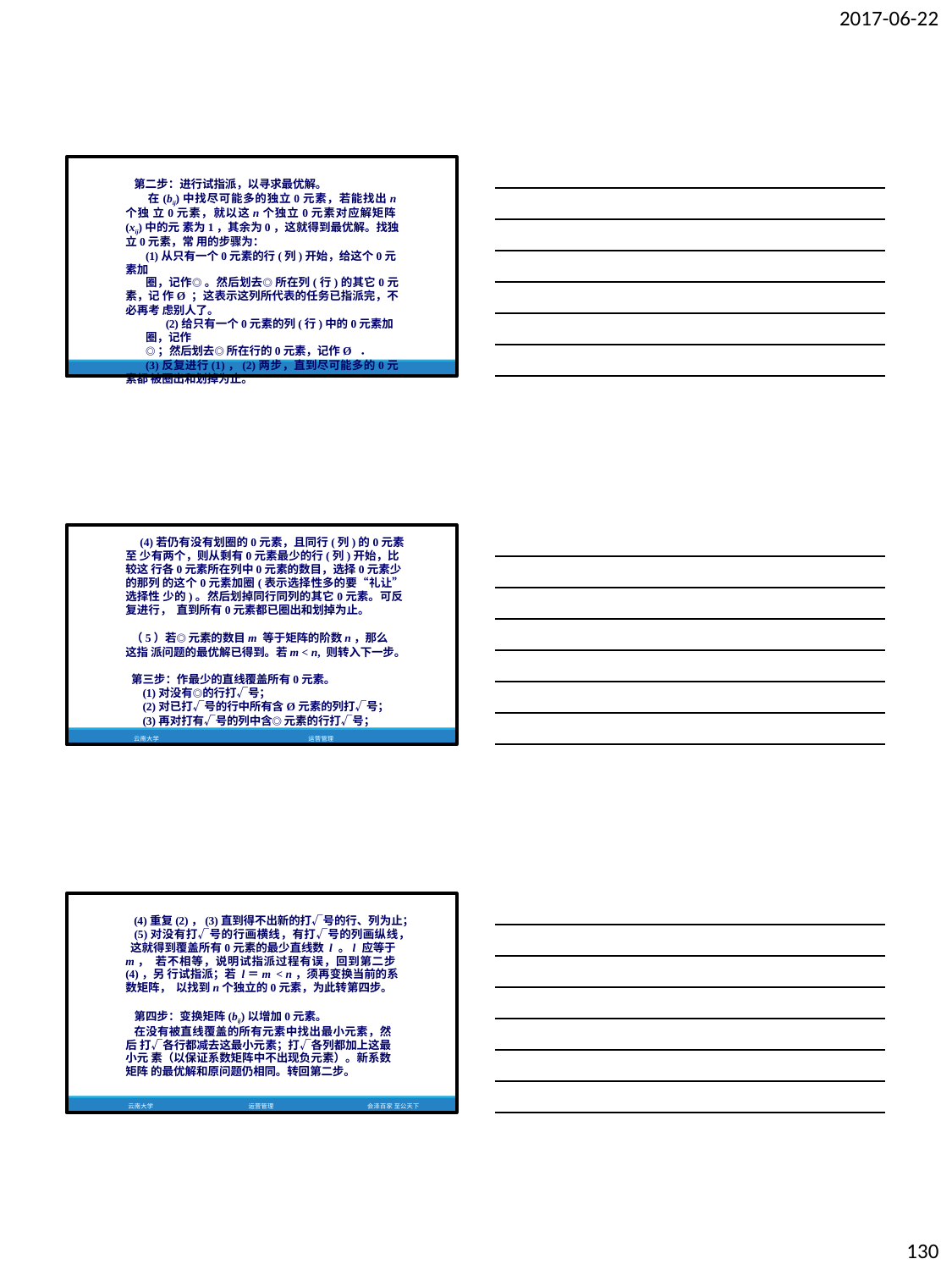

2017-06-22

第二步：进行试指派，以寻求最优解。
在(bij)中找尽可能多的独立0元素，若能找出n个独 立0元素，就以这n个独立0元素对应解矩阵(xij)中的元 素为1，其余为0，这就得到最优解。找独立0元素，常 用的步骤为：
(1)从只有一个0元素的行(列)开始，给这个0元素加
圈，记作◎ 。然后划去◎ 所在列(行)的其它0元素，记 作Ø ；这表示这列所代表的任务已指派完，不必再考 虑别人了。
(2)给只有一个0元素的列(行)中的0元素加圈，记作
◎；然后划去◎ 所在行的0元素，记作Ø ．
(3)反复进行(1)，(2)两步，直到尽可能多的0元素都 被圈出和划掉为止。

云南大学	运营管理	会泽百家 至公天下

(4)若仍有没有划圈的0元素，且同行(列)的0元素至 少有两个，则从剩有0元素最少的行(列)开始，比较这 行各0元素所在列中0元素的数目，选择0元素少的那列 的这个0元素加圈(表示选择性多的要“礼让”选择性 少的)。然后划掉同行同列的其它0元素。可反复进行，  直到所有0元素都已圈出和划掉为止。

（5）若◎ 元素的数目m 等于矩阵的阶数n，那么这指 派问题的最优解已得到。若m < n, 则转入下一步。

第三步：作最少的直线覆盖所有0元素。
(1)对没有◎的行打√号；
(2)对已打√号的行中所有含Ø元素的列打√号；
(3)再对打有√号的列中含◎ 元素的行打√号；
云南大学	运营管理	会泽百家 至公天下

(4)重复(2)，(3)直到得不出新的打√号的行、列为止；
(5)对没有打√号的行画横线，有打√号的列画纵线，  这就得到覆盖所有0元素的最少直线数 l 。l 应等于m，  若不相等，说明试指派过程有误，回到第二步(4)，另 行试指派；若 l＝m < n，须再变换当前的系数矩阵，  以找到n个独立的0元素，为此转第四步。

第四步：变换矩阵(bij)以增加0元素。
在没有被直线覆盖的所有元素中找出最小元素，然后 打√各行都减去这最小元素；打√各列都加上这最小元 素（以保证系数矩阵中不出现负元素）。新系数矩阵 的最优解和原问题仍相同。转回第二步。

云南大学
运营管理
会泽百家 至公天下

130